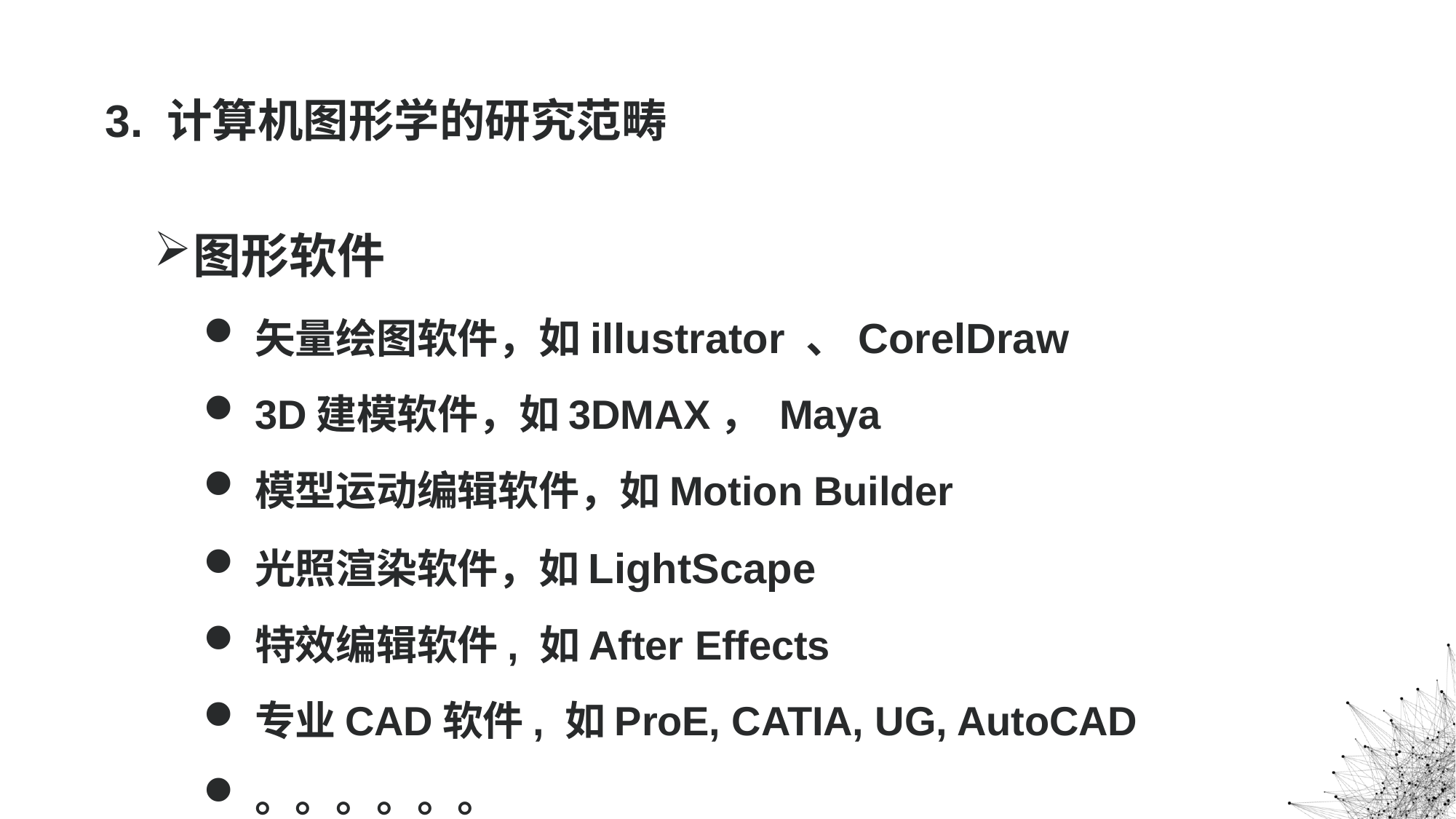

# 3. 计算机图形学的研究范畴
图形软件
矢量绘图软件，如illustrator 、CorelDraw
3D建模软件，如3DMAX， Maya
模型运动编辑软件，如Motion Builder
光照渲染软件，如LightScape
特效编辑软件, 如After Effects
专业CAD软件, 如ProE, CATIA, UG, AutoCAD
。。。。。。